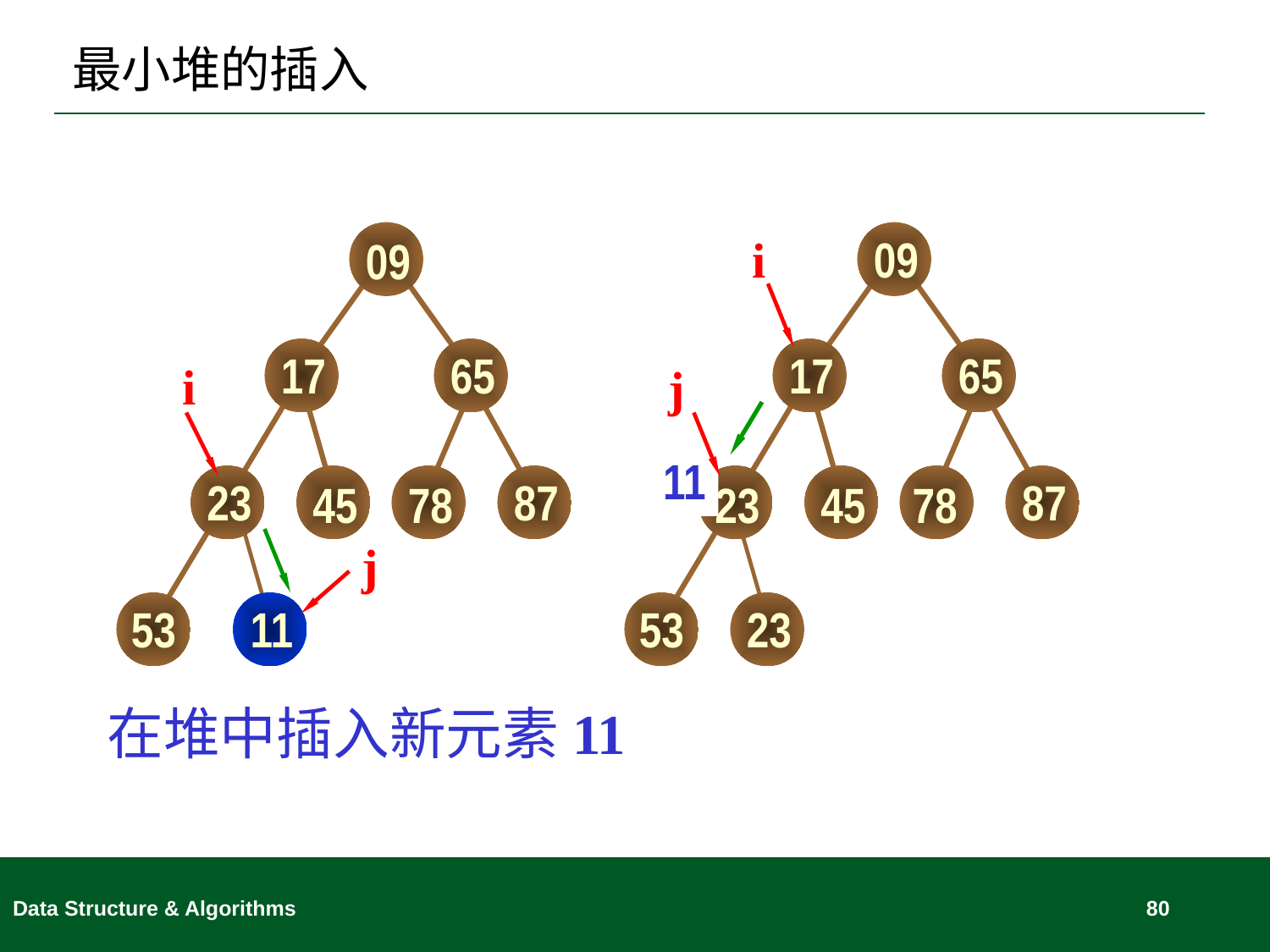

# 最小堆的插入

i

09
09

17

65

17

65
i
j

11

23

87

87
45
78
23
45
78

j

53

11

53

23
在堆中插入新元素11
Data Structure & Algorithms
80